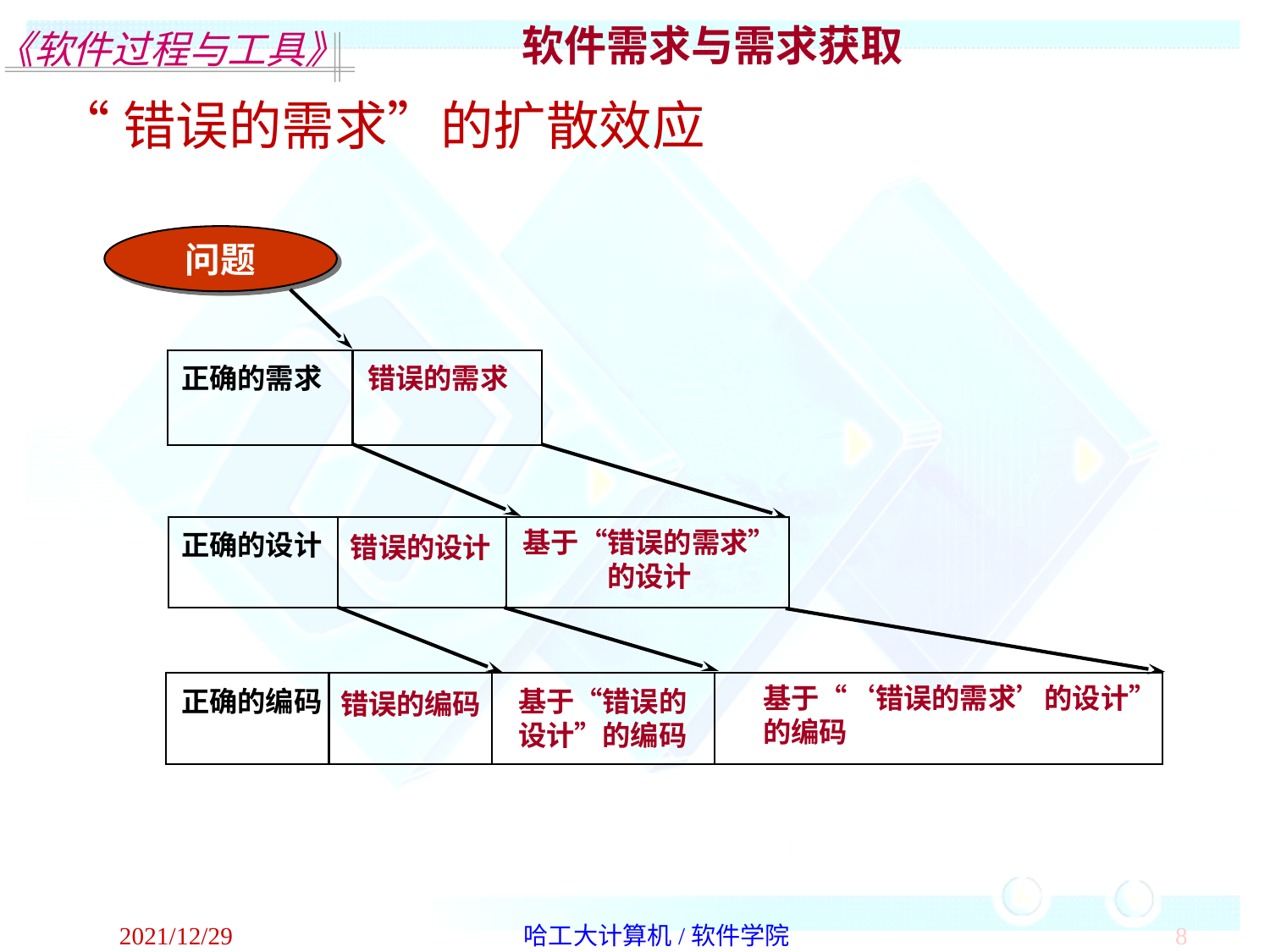

软件需求与需求获取
“错误的需求”的扩散效应
问题

正确的需求
错误的需求

基于“错误的需求”
的设计
正确的设计
错误的设计

基于“‘错误的需求’的设计”
的编码
正确的编码
基于“错误的
设计”的编码
错误的编码